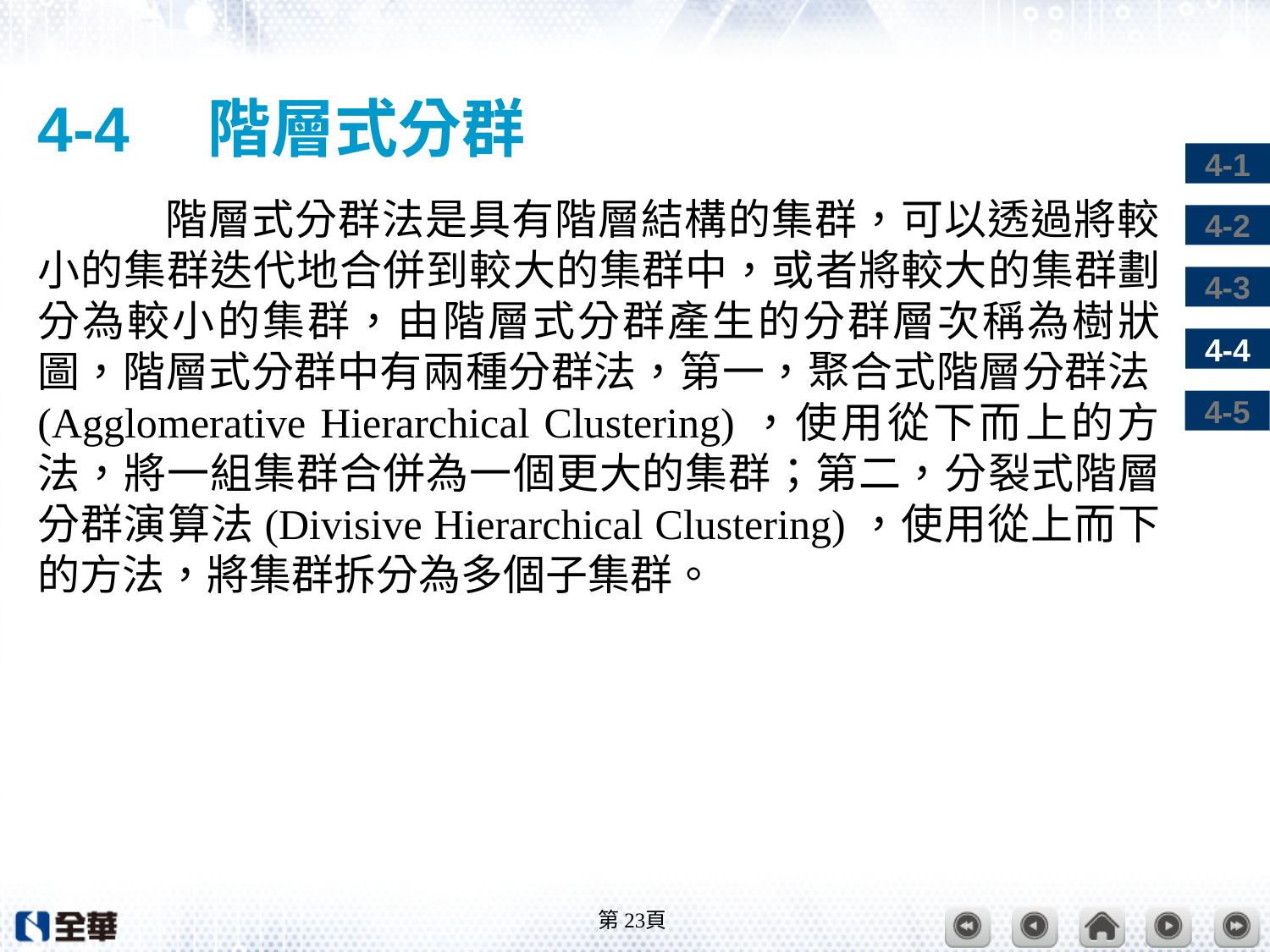

# 4-4　階層式分群
	階層式分群法是具有階層結構的集群，可以透過將較小的集群迭代地合併到較大的集群中，或者將較大的集群劃分為較小的集群，由階層式分群產生的分群層次稱為樹狀圖，階層式分群中有兩種分群法，第一，聚合式階層分群法(Agglomerative Hierarchical Clustering)，使用從下而上的方法，將一組集群合併為一個更大的集群；第二，分裂式階層分群演算法(Divisive Hierarchical Clustering)，使用從上而下的方法，將集群拆分為多個子集群。